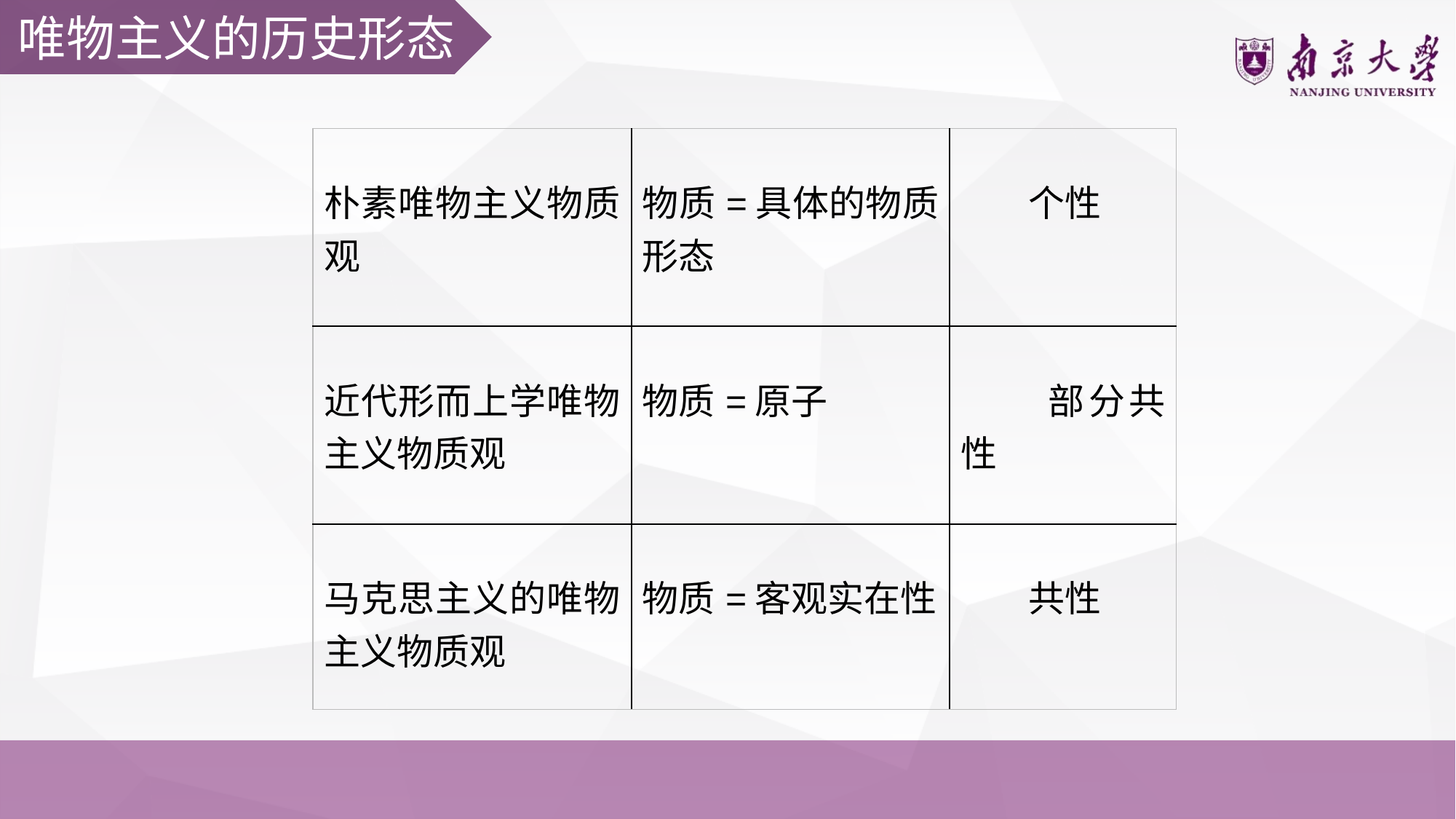

唯物主义的历史形态
| 朴素唯物主义物质观 | 物质=具体的物质形态 | 个性 |
| --- | --- | --- |
| 近代形而上学唯物主义物质观 | 物质=原子 | 部分共性 |
| 马克思主义的唯物主义物质观 | 物质=客观实在性 | 共性 |